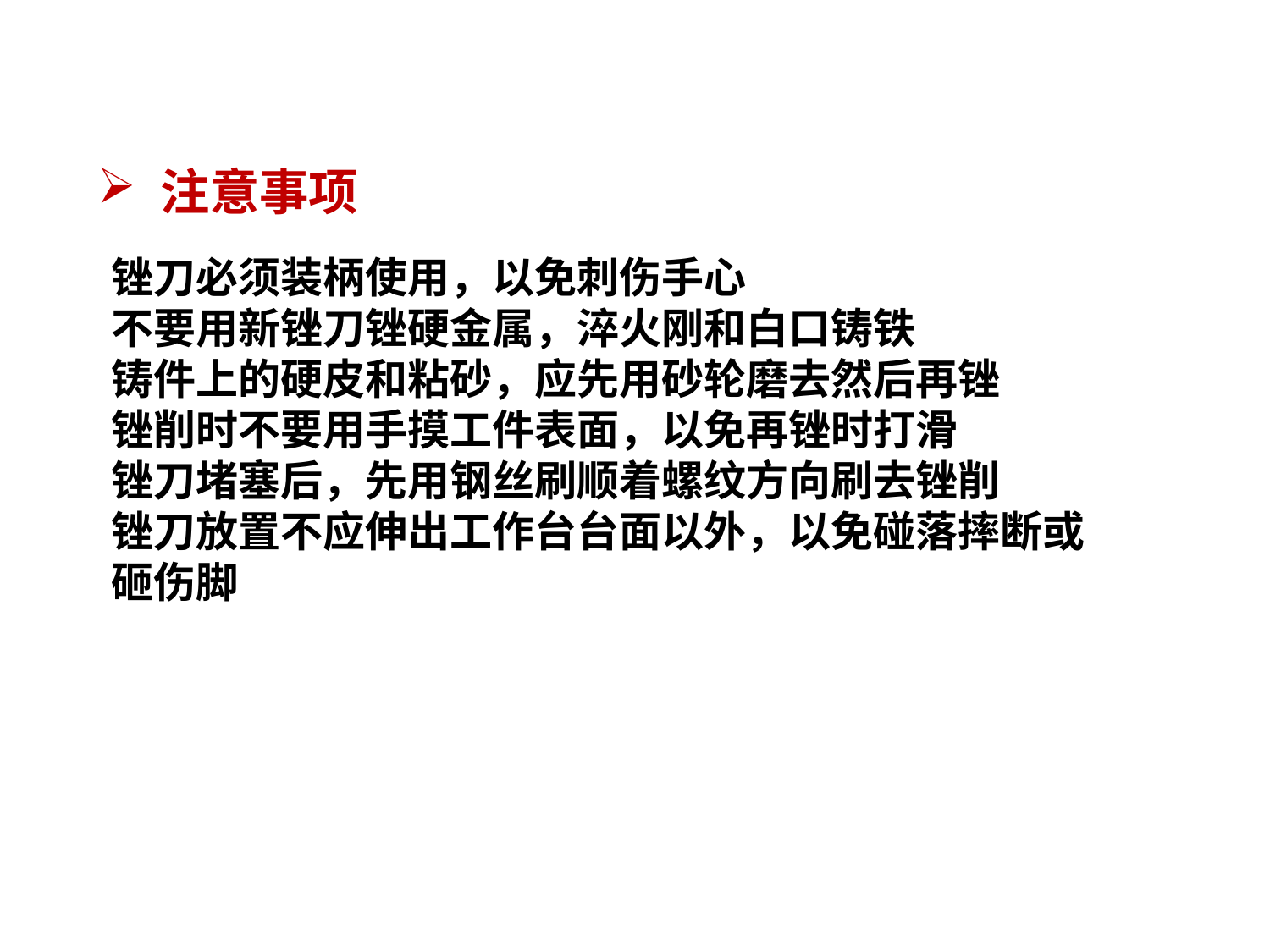

注意事项
锉刀必须装柄使用，以免刺伤手心
不要用新锉刀锉硬金属，淬火刚和白口铸铁
铸件上的硬皮和粘砂，应先用砂轮磨去然后再锉
锉削时不要用手摸工件表面，以免再锉时打滑
锉刀堵塞后，先用钢丝刷顺着螺纹方向刷去锉削
锉刀放置不应伸出工作台台面以外，以免碰落摔断或砸伤脚